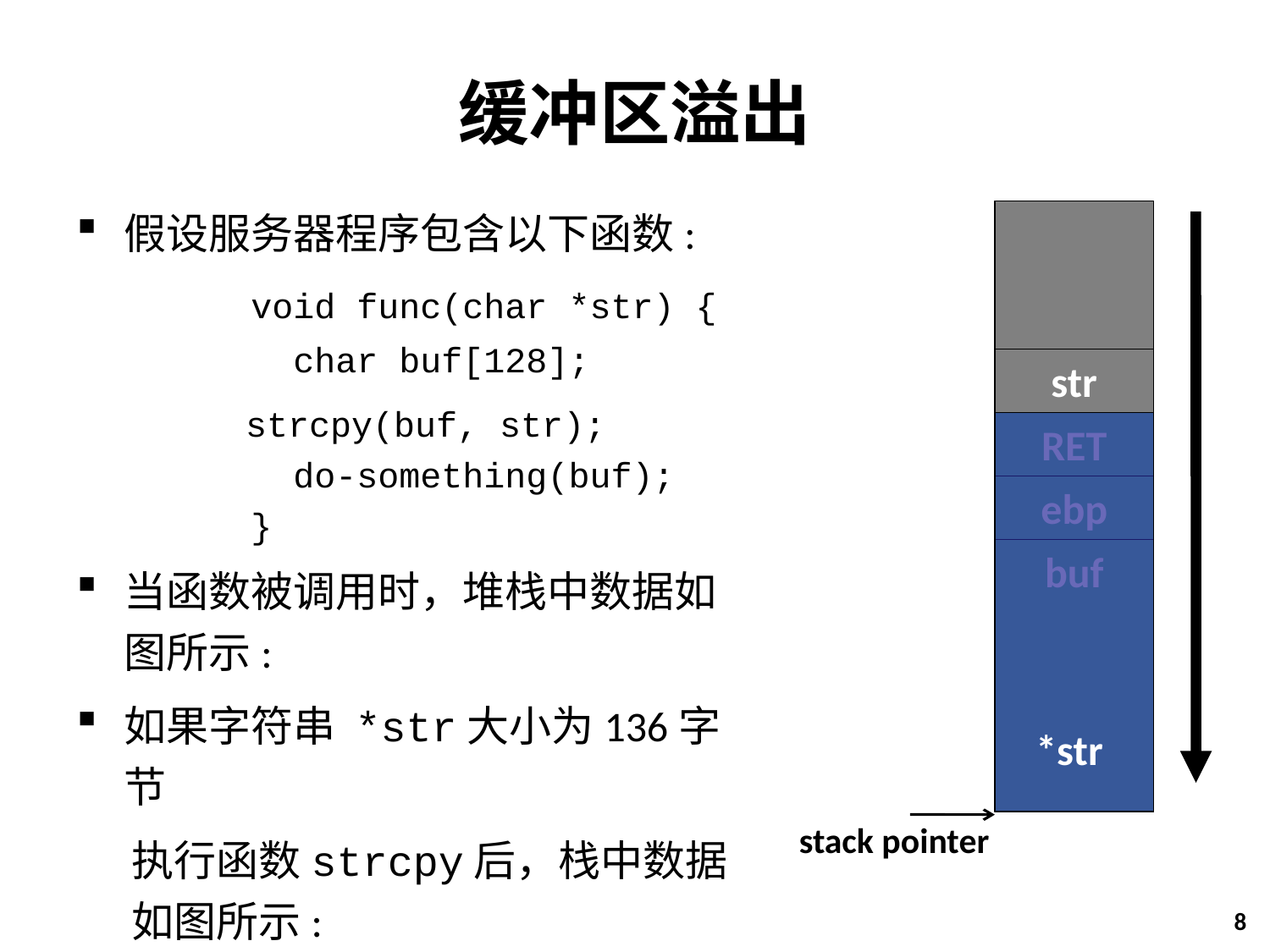

# 缓冲区溢出
假设服务器程序包含以下函数:
	void func(char *str) {
   	  char buf[128];
        strcpy(buf, str);
	  do-something(buf);
 	}
当函数被调用时，堆栈中数据如图所示:
如果字符串 *str大小为136字节
执行函数strcpy后，栈中数据如图所示:

str
RET

*str
ebp
buf
stack pointer
8